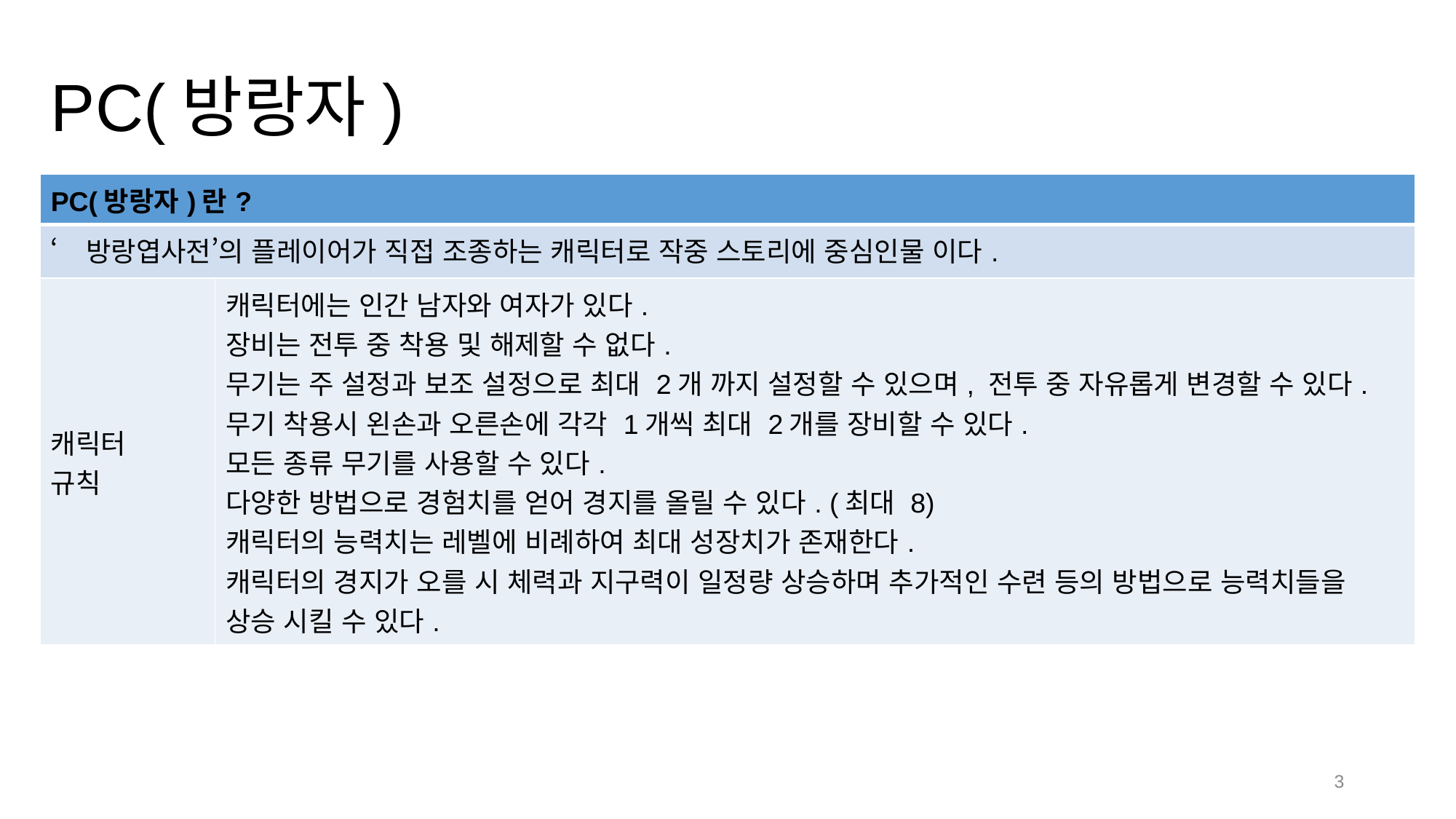

# PC(방랑자)
| PC(방랑자)란? |  |
| --- | --- |
| ‘방랑엽사전’의 플레이어가 직접 조종하는 캐릭터로 작중 스토리에 중심인물 이다. |  |
| 캐릭터 규칙 | 캐릭터에는 인간 남자와 여자가 있다. 장비는 전투 중 착용 및 해제할 수 없다. 무기는 주 설정과 보조 설정으로 최대 2개 까지 설정할 수 있으며, 전투 중 자유롭게 변경할 수 있다. 무기 착용시 왼손과 오른손에 각각 1개씩 최대 2개를 장비할 수 있다. 모든 종류 무기를 사용할 수 있다. 다양한 방법으로 경험치를 얻어 경지를 올릴 수 있다. (최대 8) 캐릭터의 능력치는 레벨에 비례하여 최대 성장치가 존재한다. 캐릭터의 경지가 오를 시 체력과 지구력이 일정량 상승하며 추가적인 수련 등의 방법으로 능력치들을 상승 시킬 수 있다. |
3